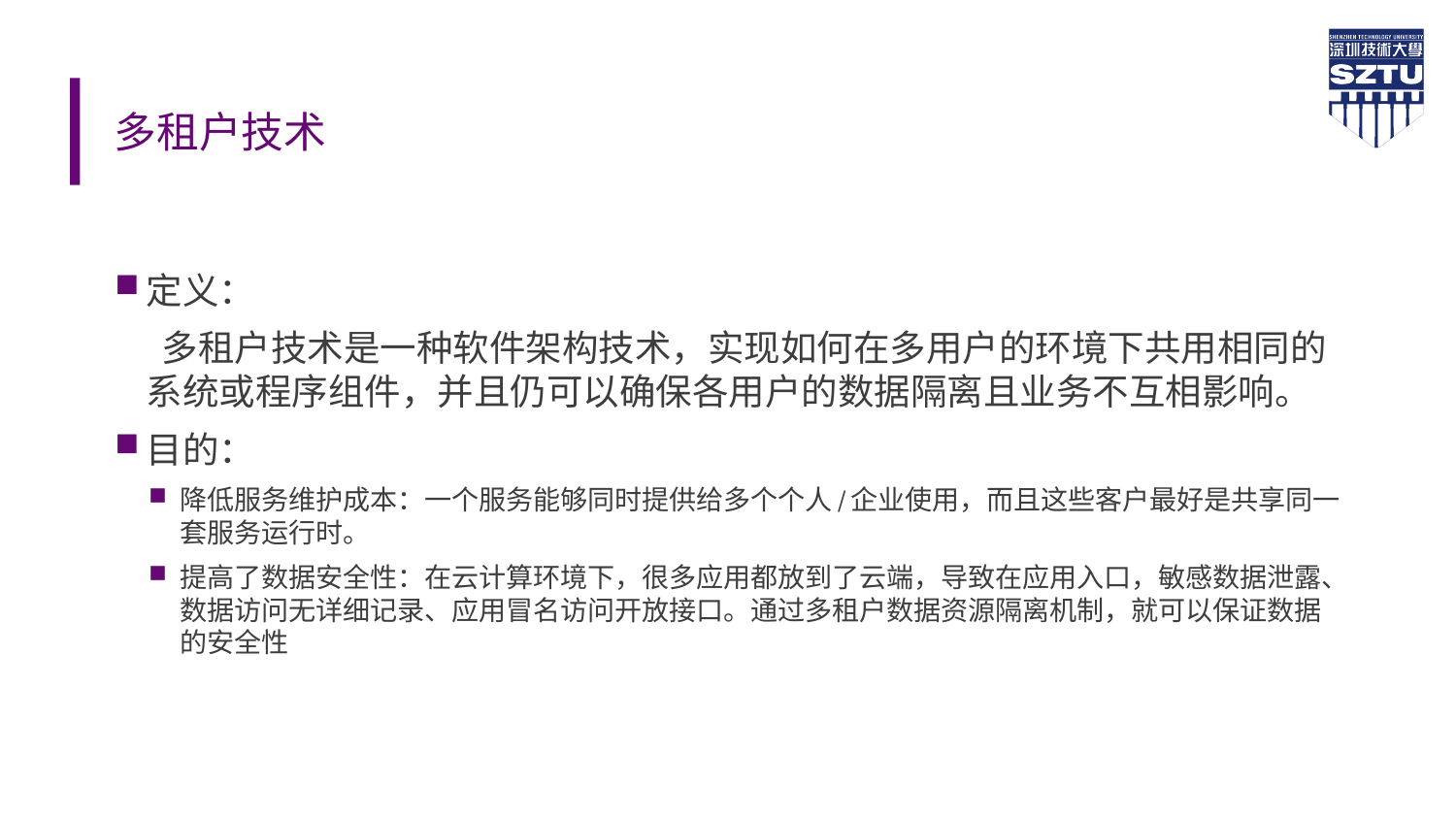

# 多租户技术
定义：
     多租户技术是一种软件架构技术，实现如何在多用户的环境下共用相同的系统或程序组件，并且仍可以确保各用户的数据隔离且业务不互相影响。
目的：
降低服务维护成本：一个服务能够同时提供给多个个人/企业使用，而且这些客户最好是共享同一套服务运行时。
提高了数据安全性：在云计算环境下，很多应用都放到了云端，导致在应用入口，敏感数据泄露、数据访问无详细记录、应用冒名访问开放接口。通过多租户数据资源隔离机制，就可以保证数据的安全性